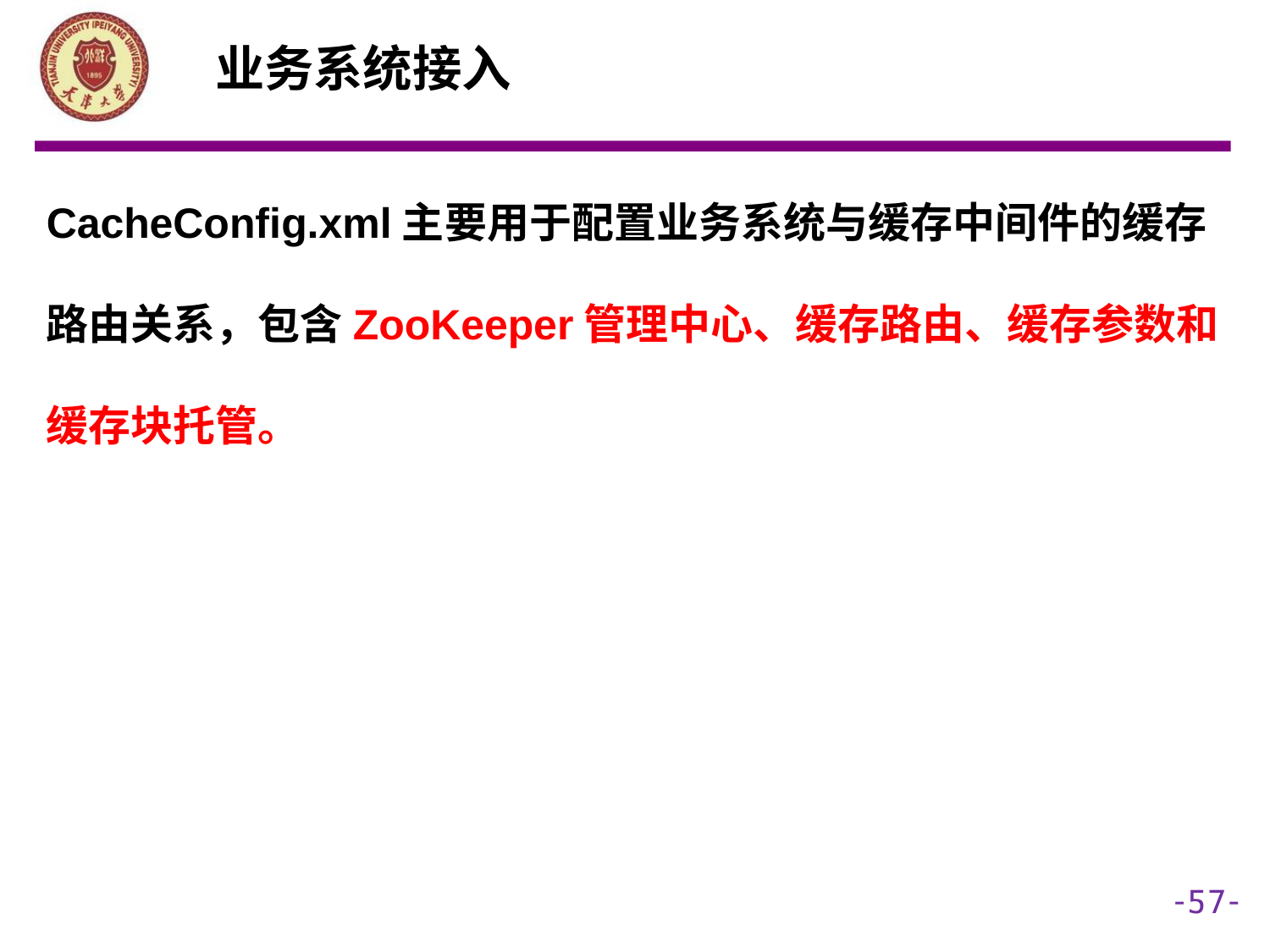

业务系统接入
CacheConfig.xml主要用于配置业务系统与缓存中间件的缓存路由关系，包含ZooKeeper管理中心、缓存路由、缓存参数和缓存块托管。